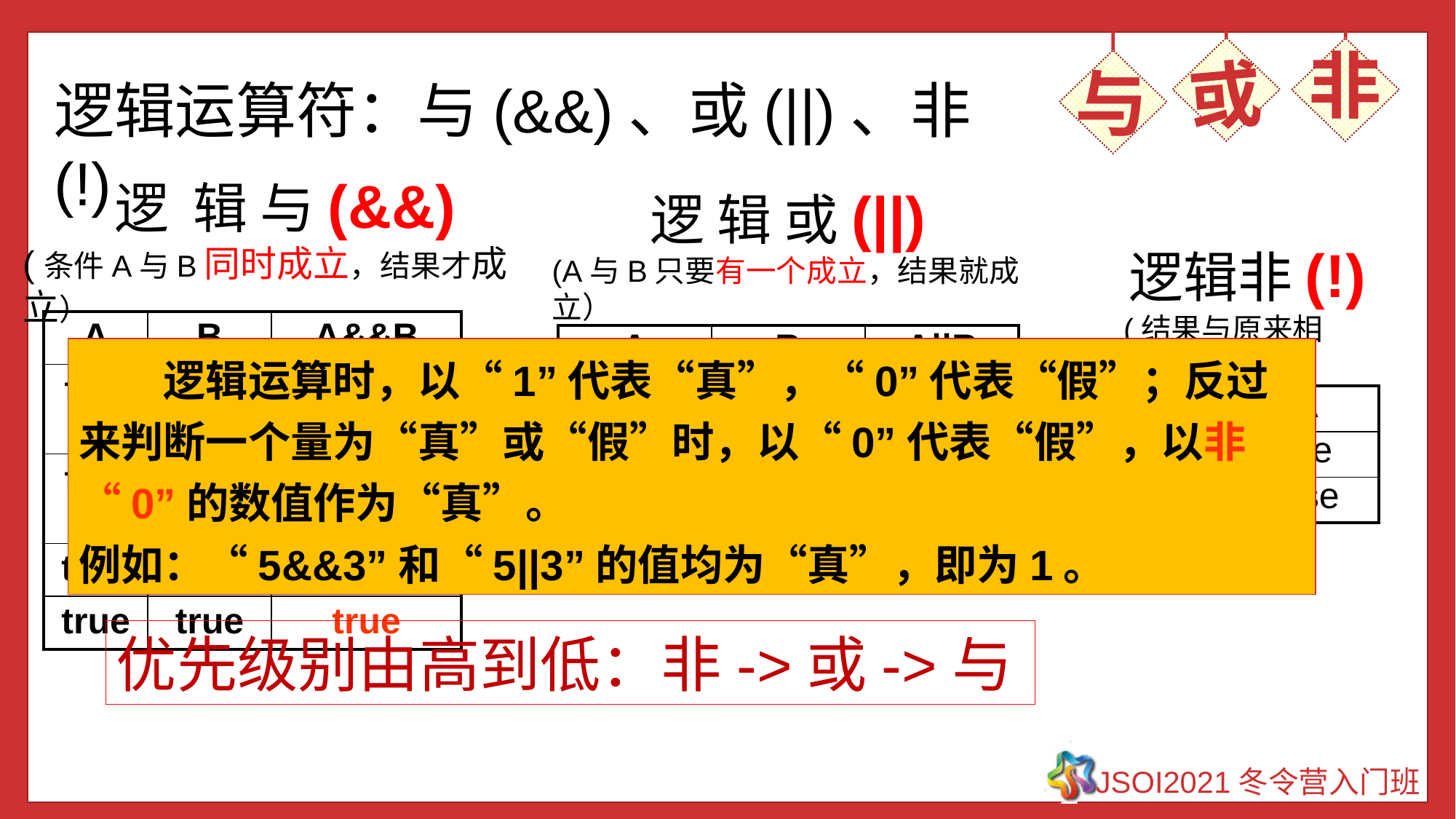

非

或

与
逻辑运算符：与(&&)、或(||)、非(!)
逻  辑 与(&&)
(条件A与B同时成立，结果才成立）
逻 辑 或(||)
(A与B只要有一个成立，结果就成立）
逻辑非(!)
(结果与原来相反）
| A | B | A&&B |
| --- | --- | --- |
| false | false | false |
| false | true | false |
| true | false | false |
| true | true | true |
| A | B | A||B |
| --- | --- | --- |
| false | false | false |
| false | true | true |
| true | false | true |
| true | true | true |
　　逻辑运算时，以“1”代表“真”，“0”代表“假”；反过来判断一个量为“真”或“假”时，以“0”代表“假”，以非“0”的数值作为“真”。
例如：“5&&3”和“5||3”的值均为“真”，即为1。
| A | !A |
| --- | --- |
| false | true |
| true | false |
优先级别由高到低：非->或->与